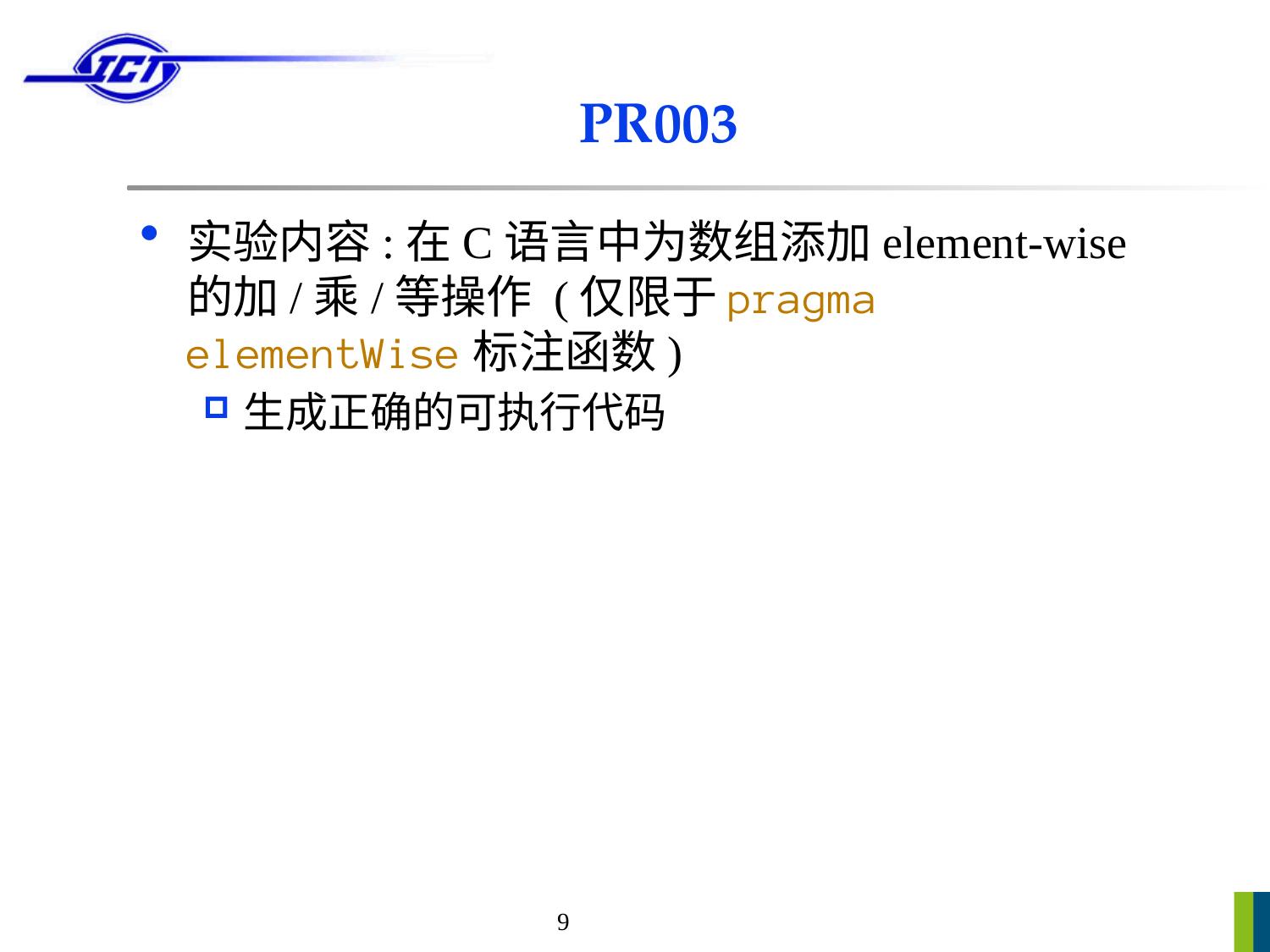

# PR003
实验内容:在C语言中为数组添加element-wise的加/乘/等操作 (仅限于pragma elementWise标注函数)
生成正确的可执行代码